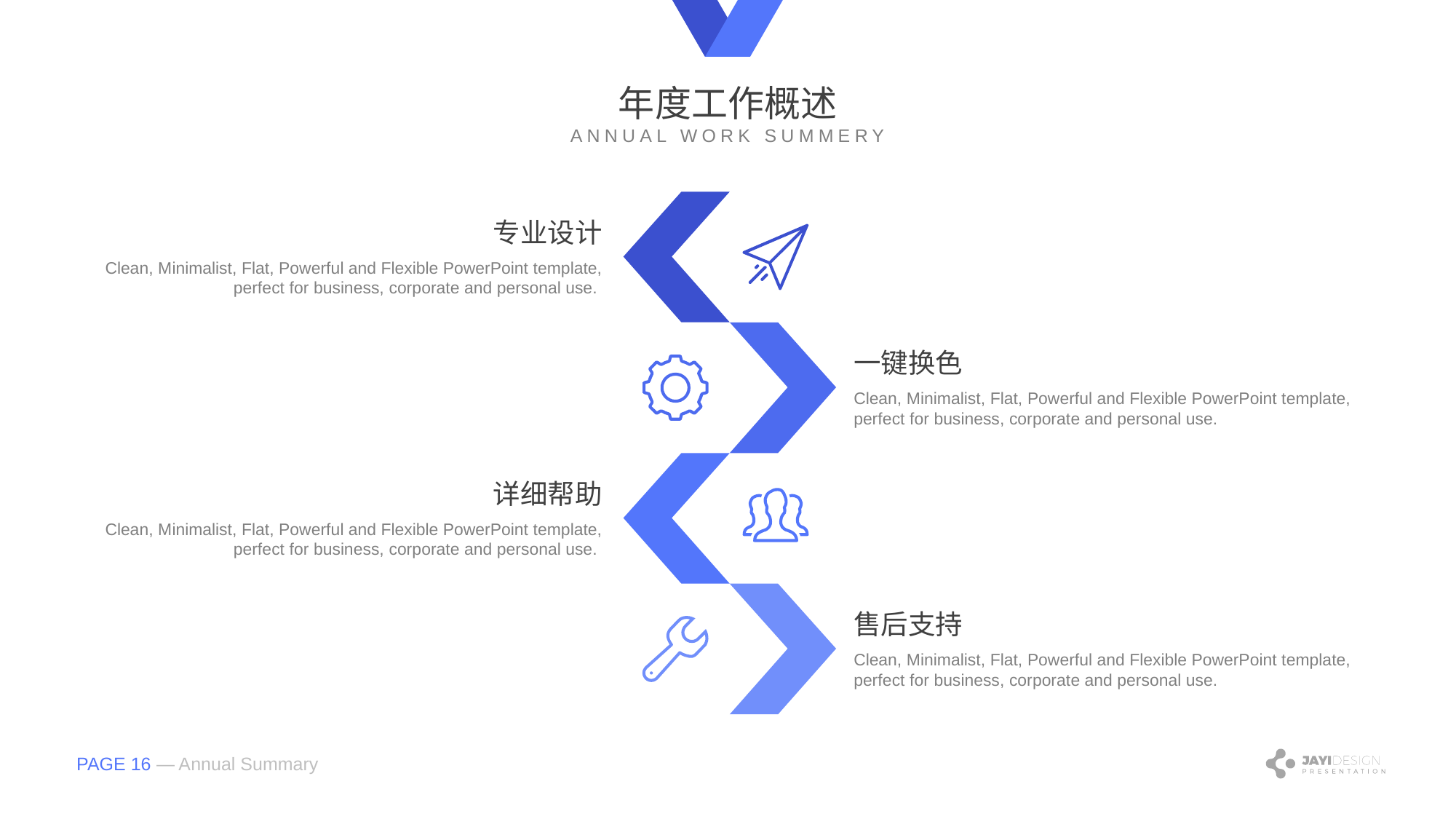

年度工作概述
ANNUAL WORK SUMMERY

专业设计
Clean, Minimalist, Flat, Powerful and Flexible PowerPoint template, perfect for business, corporate and personal use.
e7d195523061f1c0cef09ac28eaae964ec9988a5cce77c8b8C1E4685C6E6B40CD7615480512384A61EE159C6FE0045D14B61E85D0A95589D558B81FFC809322ACC20DC2254D928200A3EA0841B8B1814961BE795024DFDEF45878460D5EEC04B3DB4C246007153409DEDE37CA726A66AF19B77CE744E11CADCFB09B3408DEC1F688348922E38CCEE

一键换色
Clean, Minimalist, Flat, Powerful and Flexible PowerPoint template, perfect for business, corporate and personal use.

详细帮助
Clean, Minimalist, Flat, Powerful and Flexible PowerPoint template, perfect for business, corporate and personal use.

售后支持
Clean, Minimalist, Flat, Powerful and Flexible PowerPoint template, perfect for business, corporate and personal use.